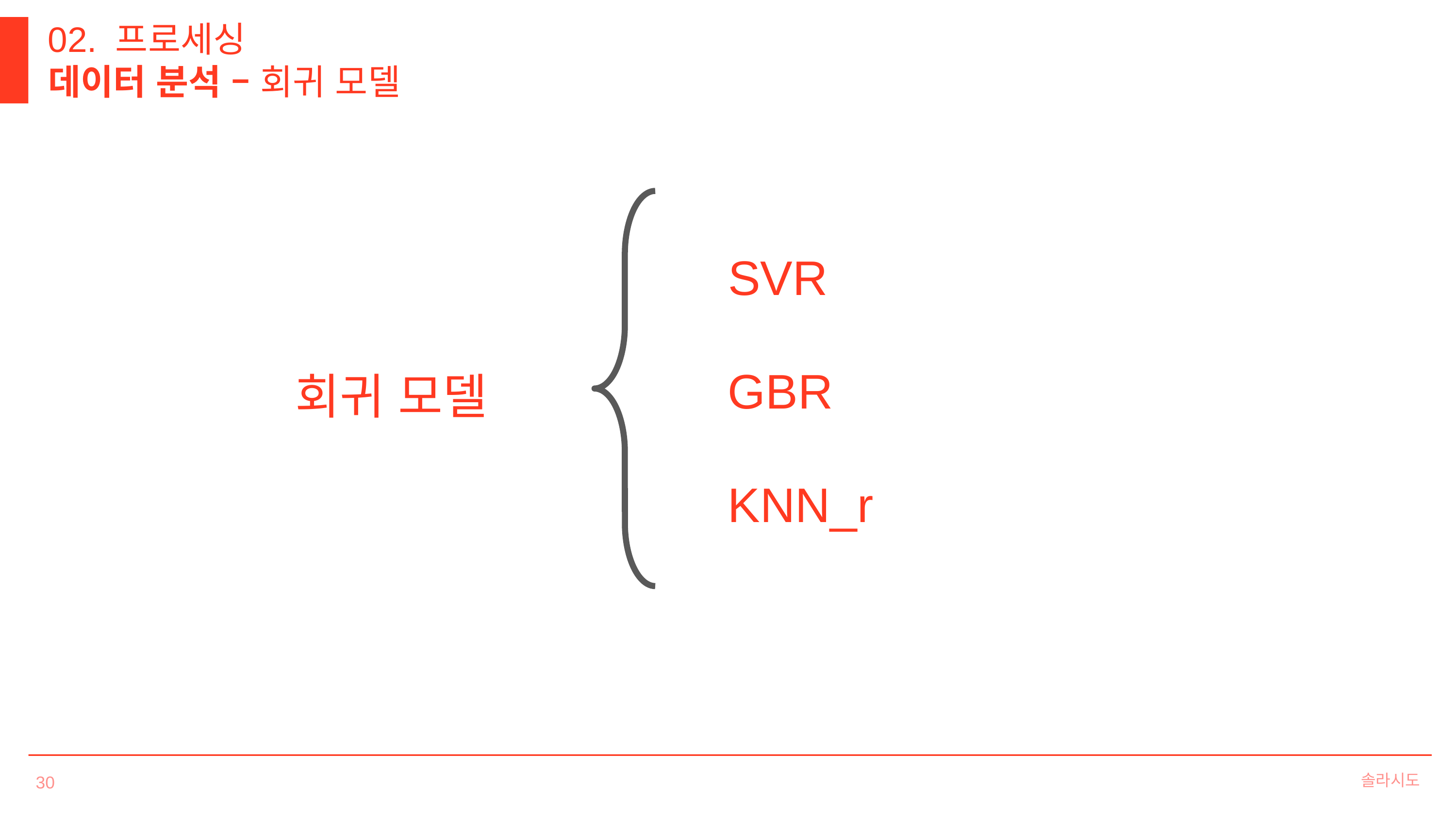

02. 프로세싱
데이터 분석 – 회귀 모델

SVR
GBR
회귀 모델
KNN_r

솔라시도
30